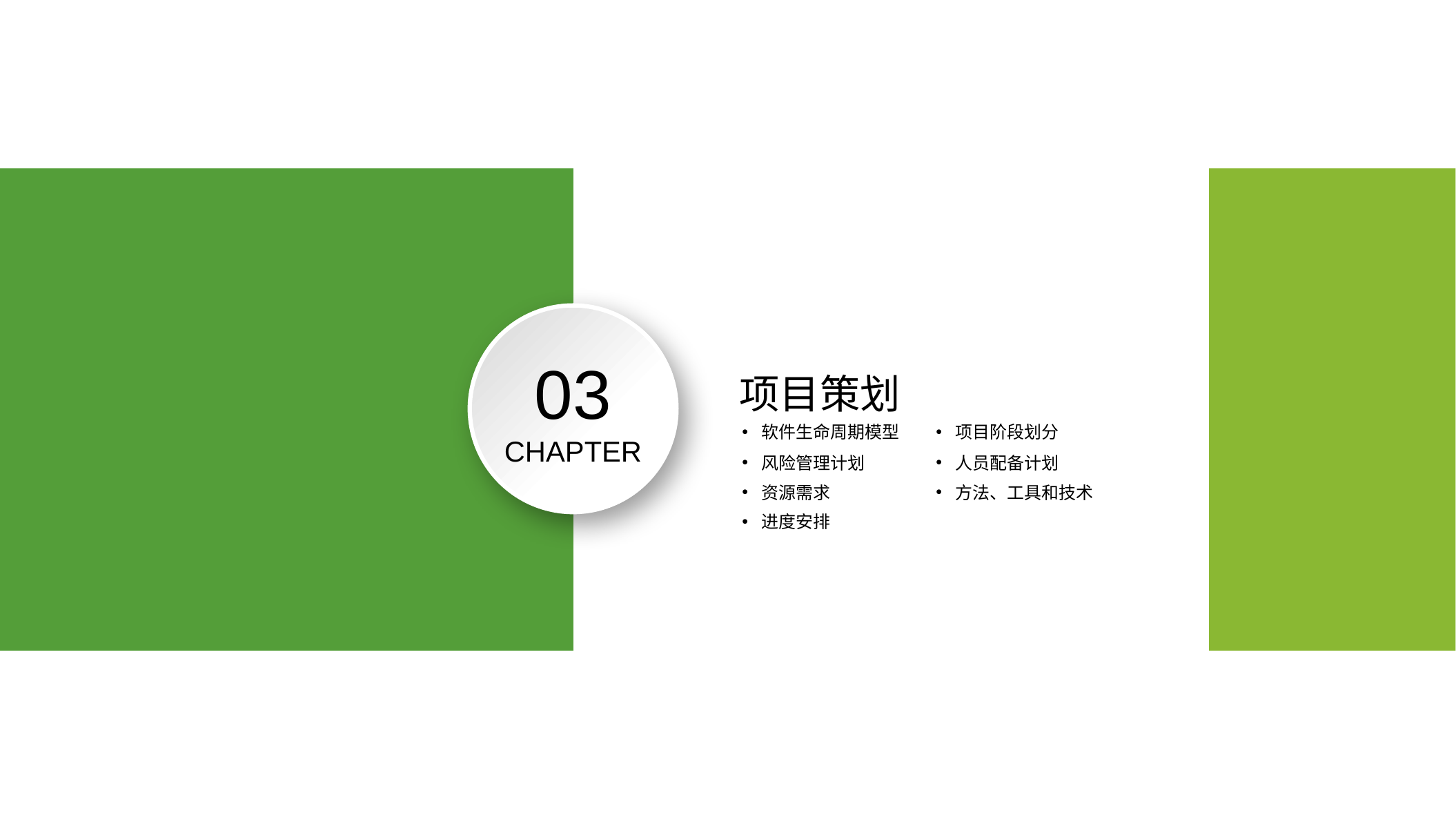

03
CHAPTER
项目策划
软件生命周期模型
项目阶段划分
风险管理计划
人员配备计划
资源需求
方法、工具和技术
进度安排